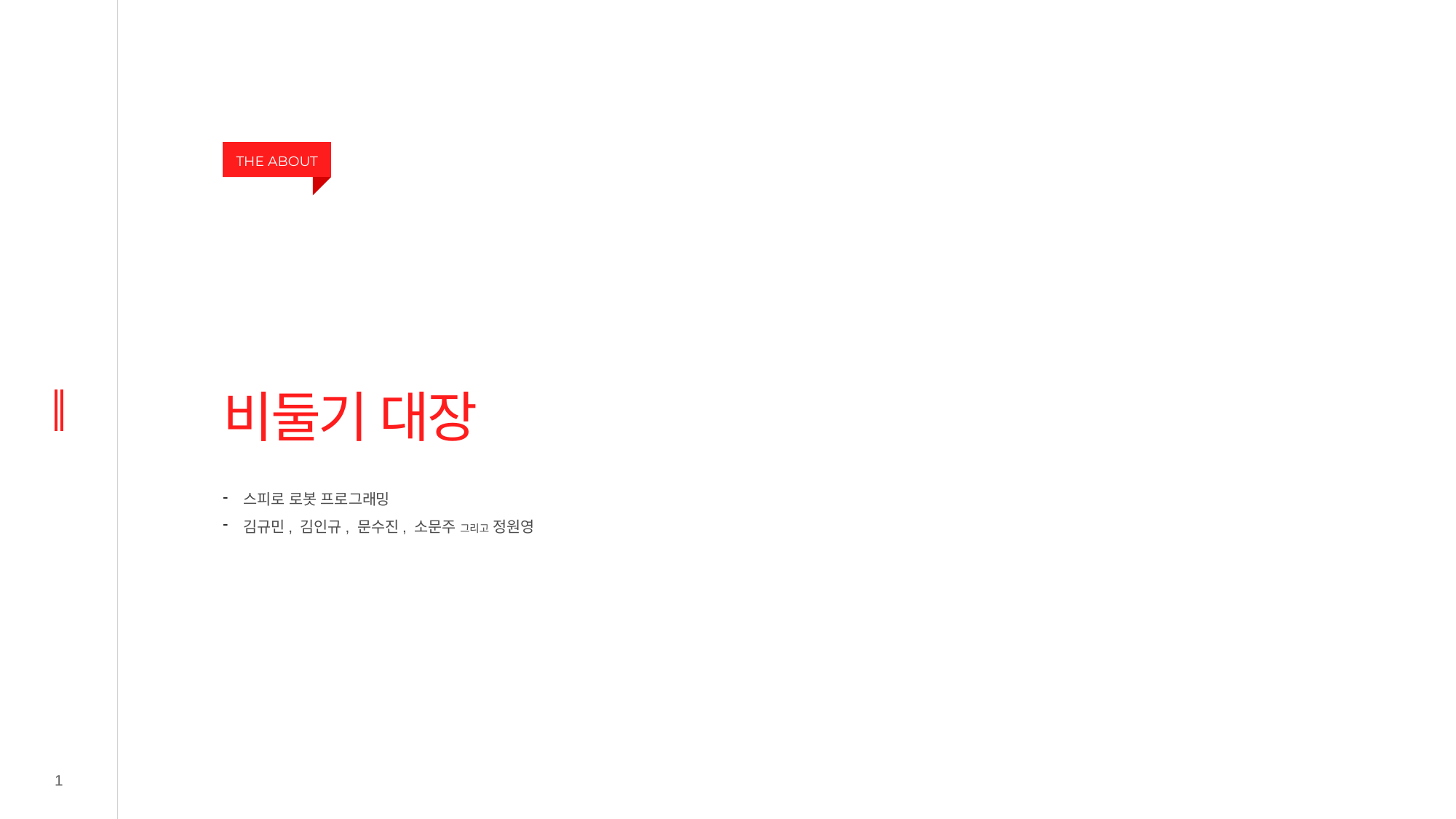

THE ABOUT

# 비둘기 대장
스피로 로봇 프로그래밍
김규민, 김인규, 문수진, 소문주 그리고 정원영
1